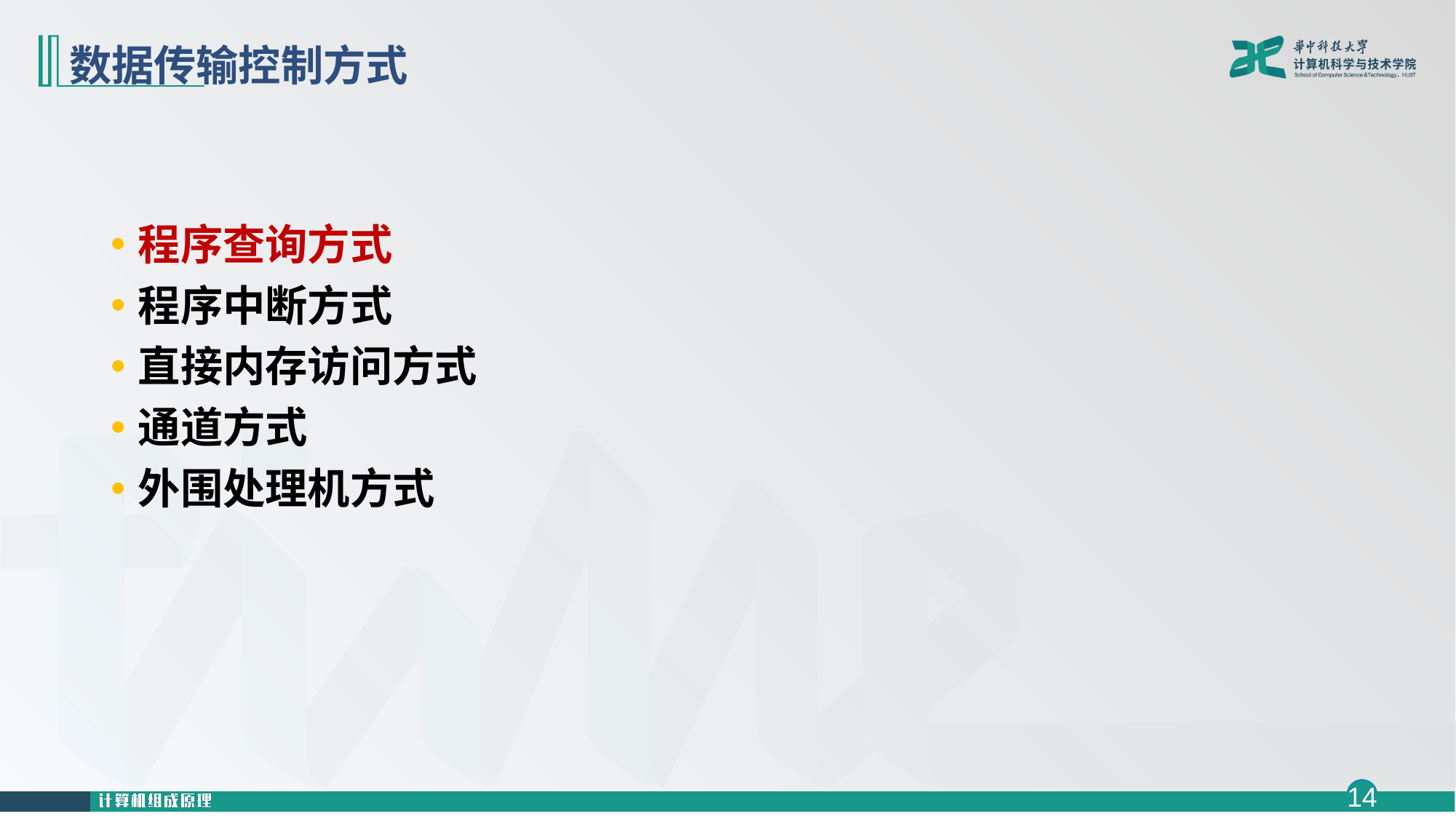

# 数据传输控制方式
程序查询方式
程序中断方式
直接内存访问方式
通道方式
外围处理机方式